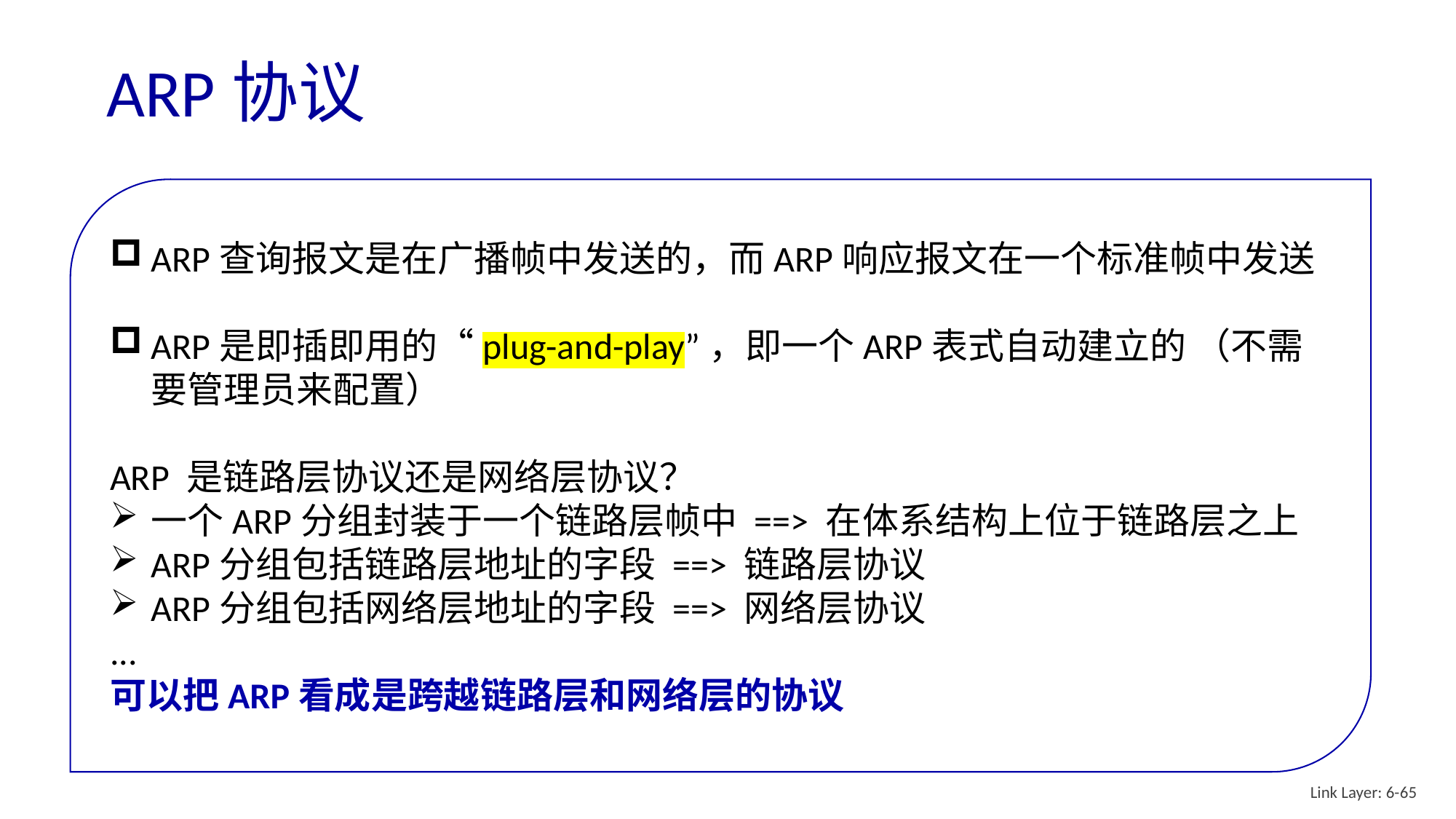

# ARP协议
ARP查询报文是在广播帧中发送的，而ARP响应报文在一个标准帧中发送

ARP是即插即用的“plug-and-play”，即一个ARP表式自动建立的 （不需要管理员来配置）

ARP 是链路层协议还是网络层协议？
一个ARP分组封装于一个链路层帧中 ==> 在体系结构上位于链路层之上
ARP分组包括链路层地址的字段 ==> 链路层协议
ARP分组包括网络层地址的字段 ==> 网络层协议
...
可以把ARP看成是跨越链路层和网络层的协议
Link Layer: 6-65